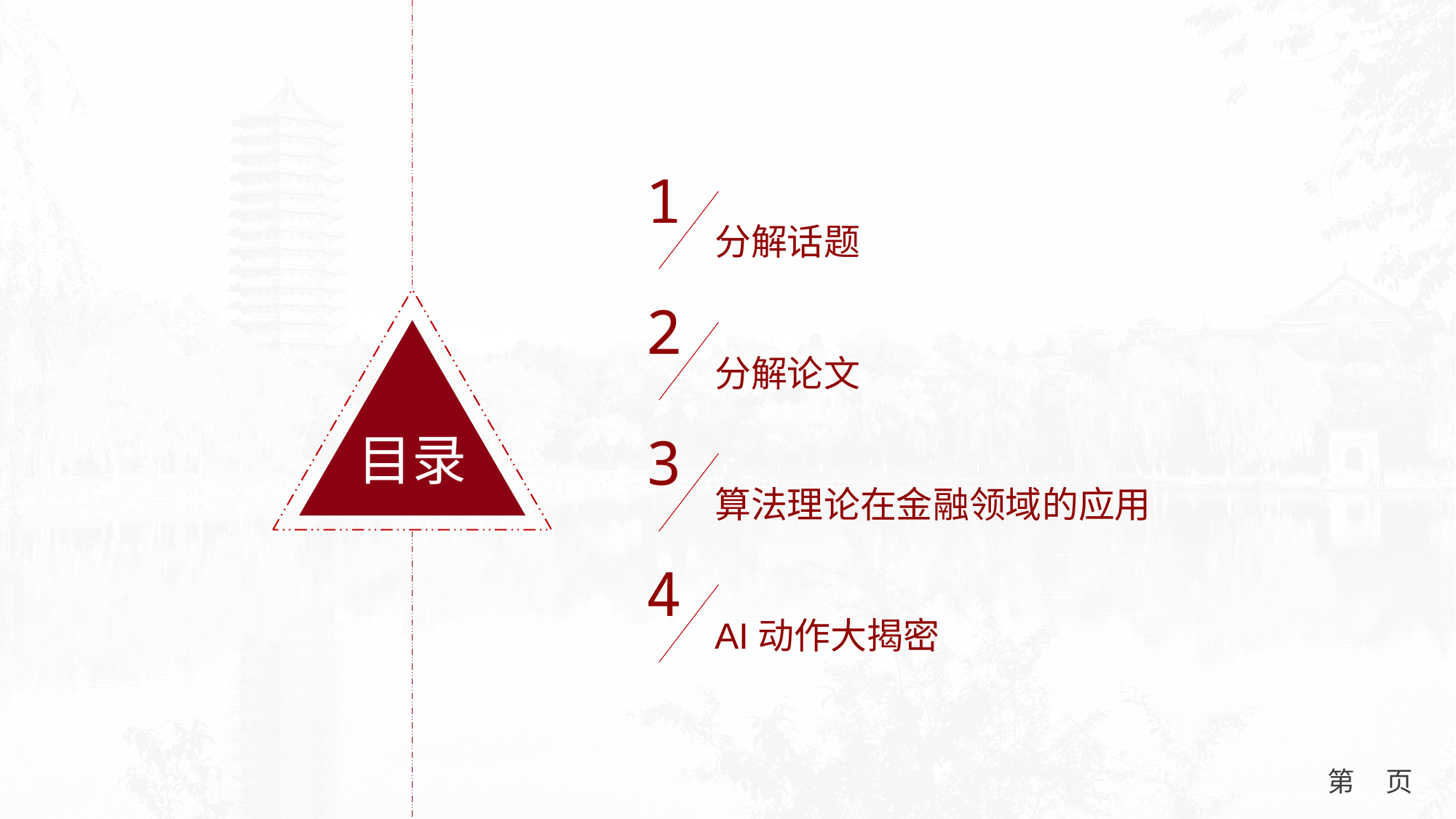

1
分解话题
2

目录
分解论文
3
算法理论在金融领域的应用
4
AI动作大揭密
4